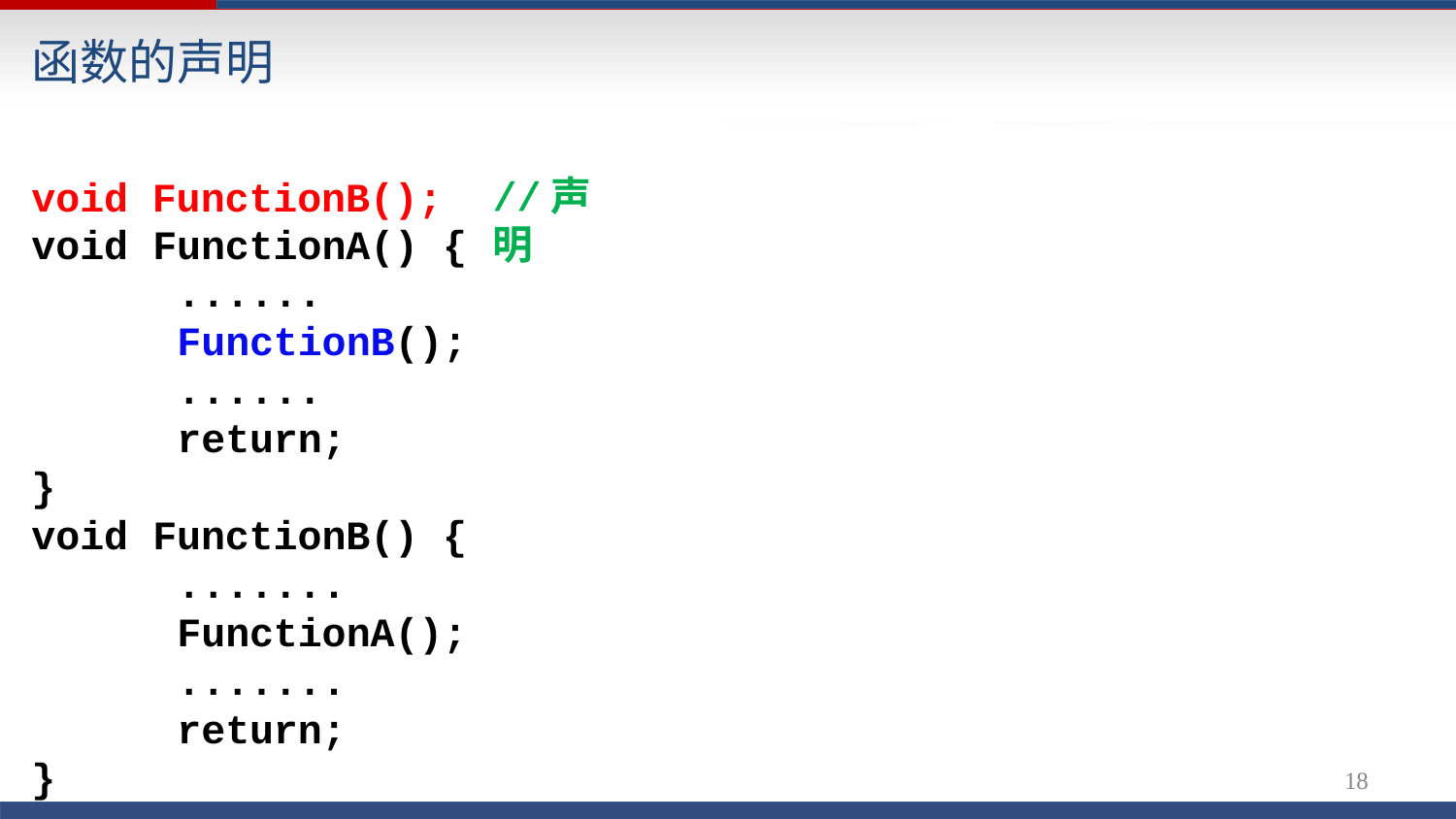

# 函数的声明
void FunctionB();  void FunctionA() {
......
FunctionB();
......
return;
}
void FunctionB() {
.......
FunctionA();
.......
return;
}
//声明
18